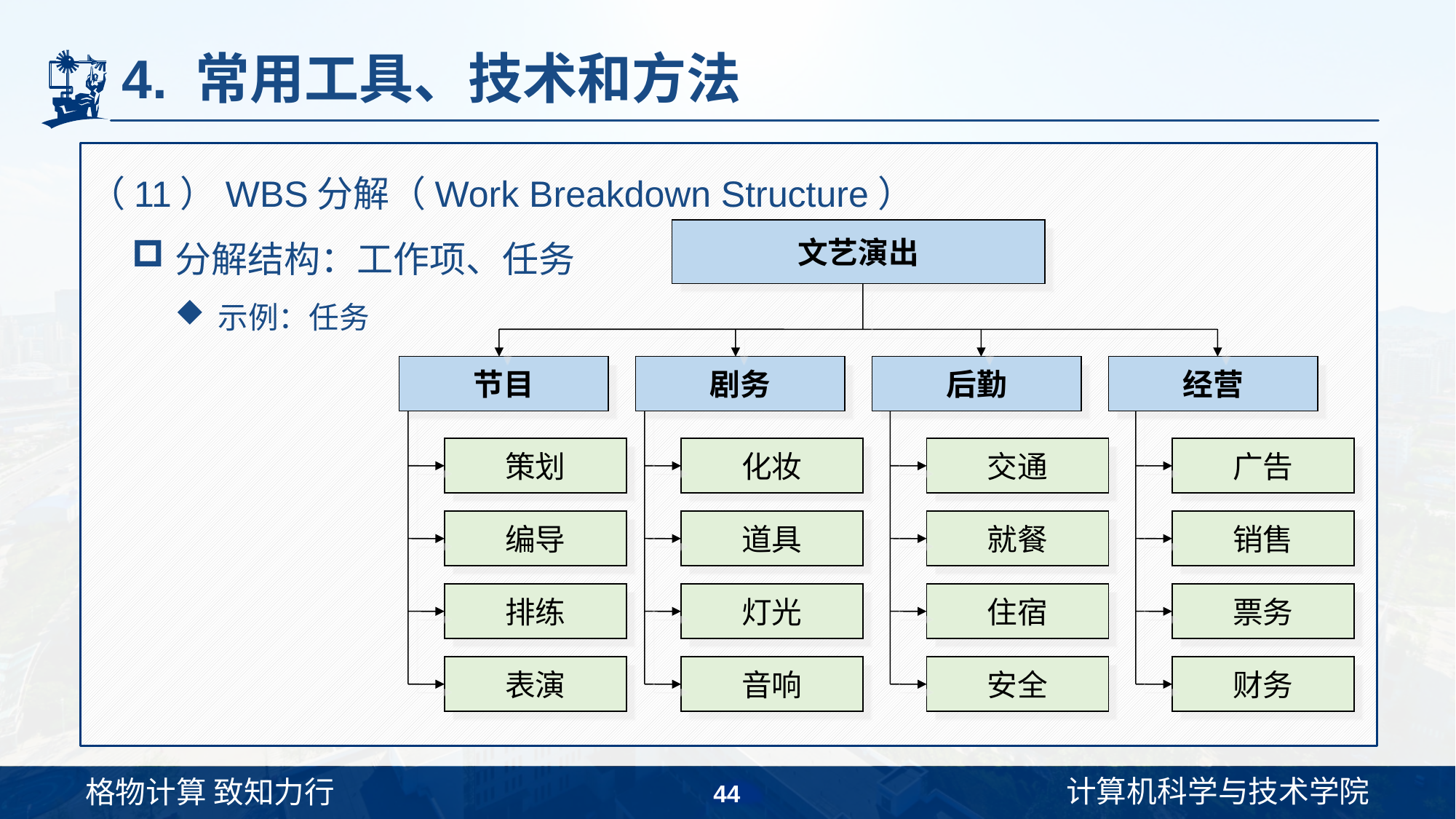

# 4. 常用工具、技术和方法
（11）WBS分解（Work Breakdown Structure）
分解结构：工作项、任务
示例：任务
文艺演出

节目
剧务
后勤
经营

策划
化妆
交通
广告

编导
道具
就餐
销售

排练
灯光
住宿
票务

表演
音响
安全
财务

44